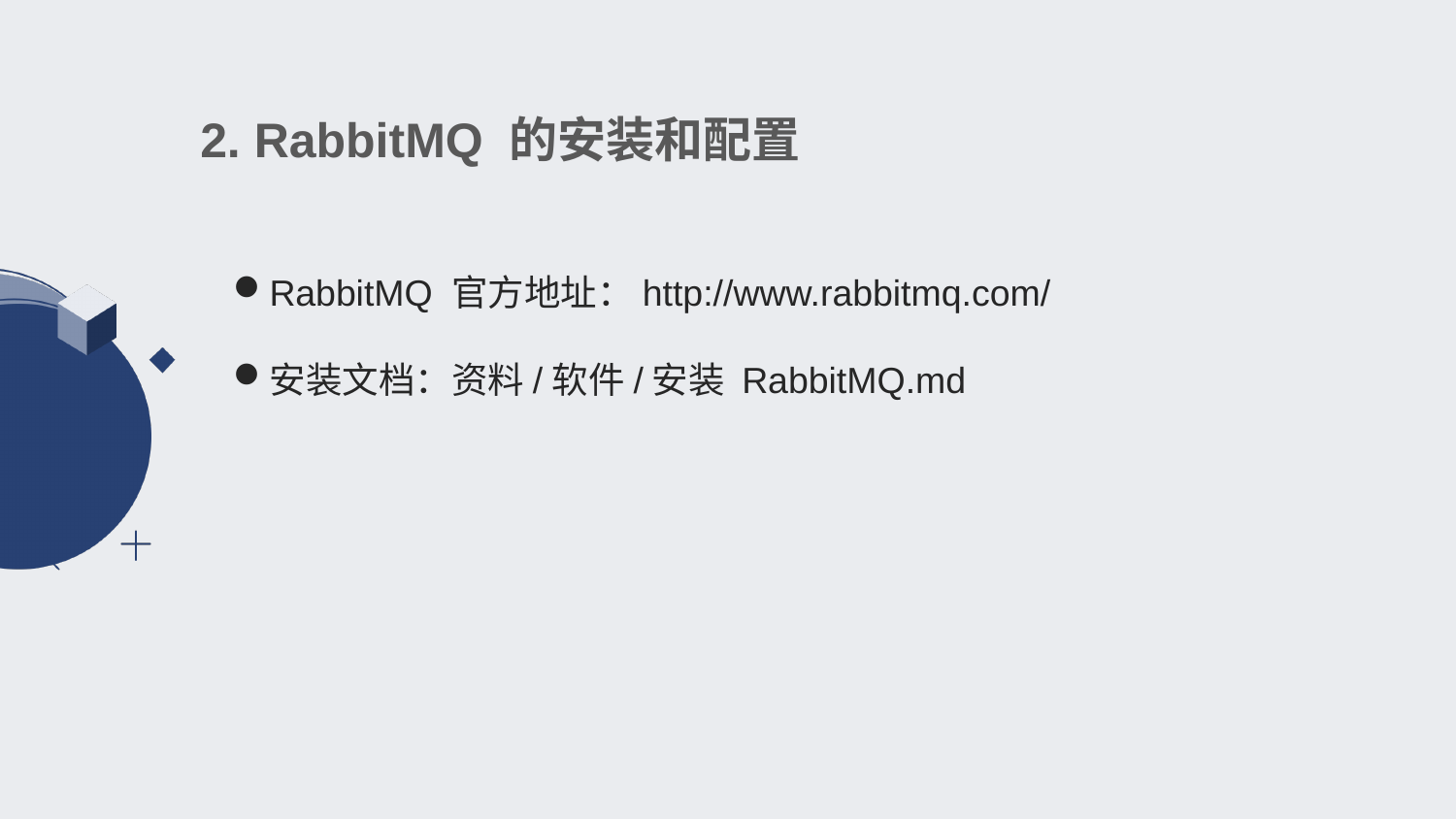

2. RabbitMQ 的安装和配置
RabbitMQ 官方地址：http://www.rabbitmq.com/
安装文档：资料/软件/安装 RabbitMQ.md